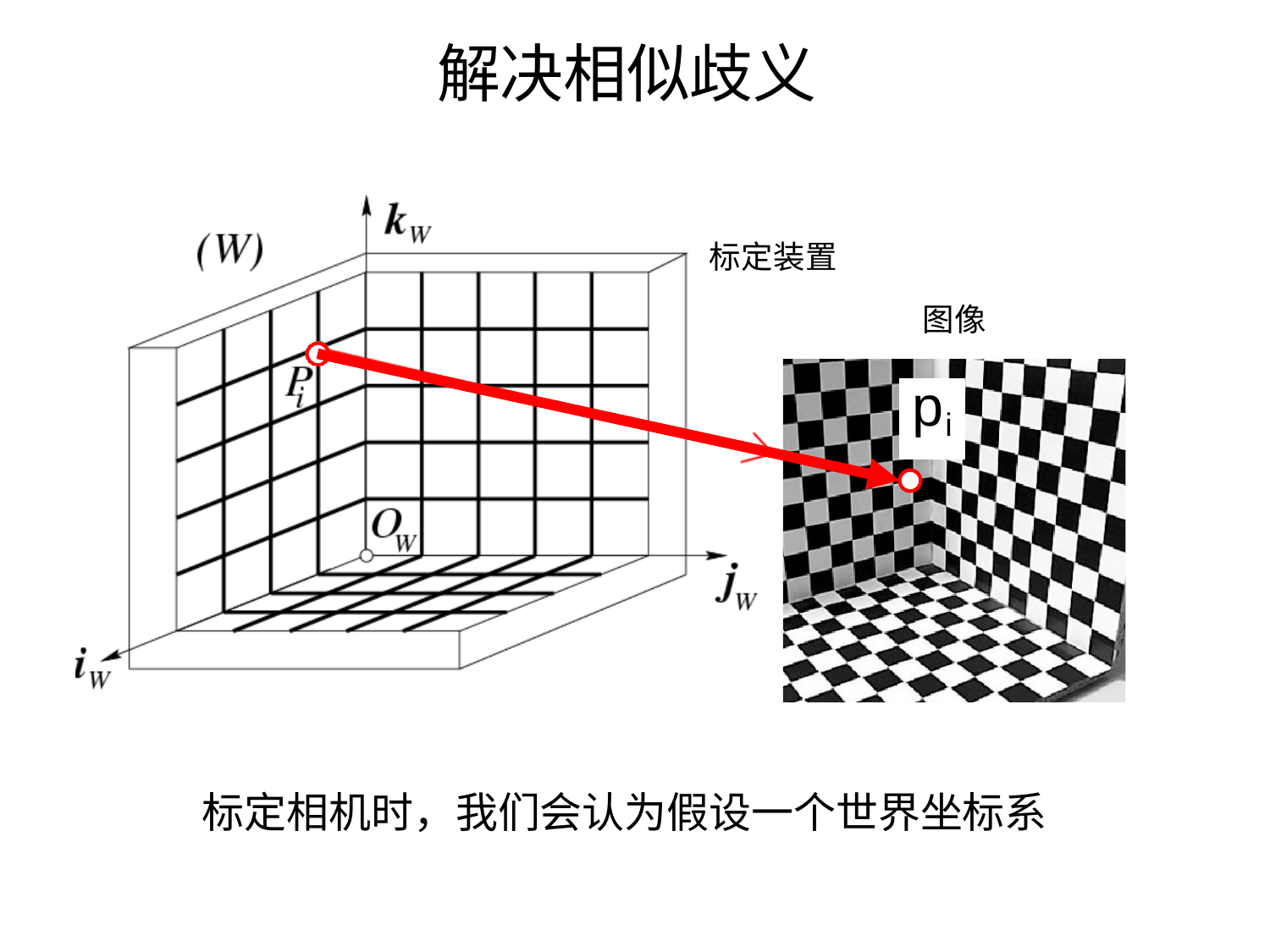

# 解决相似歧义

标定装置

图像
pi

jjCC

标定相机时，我们会认为假设一个世界坐标系